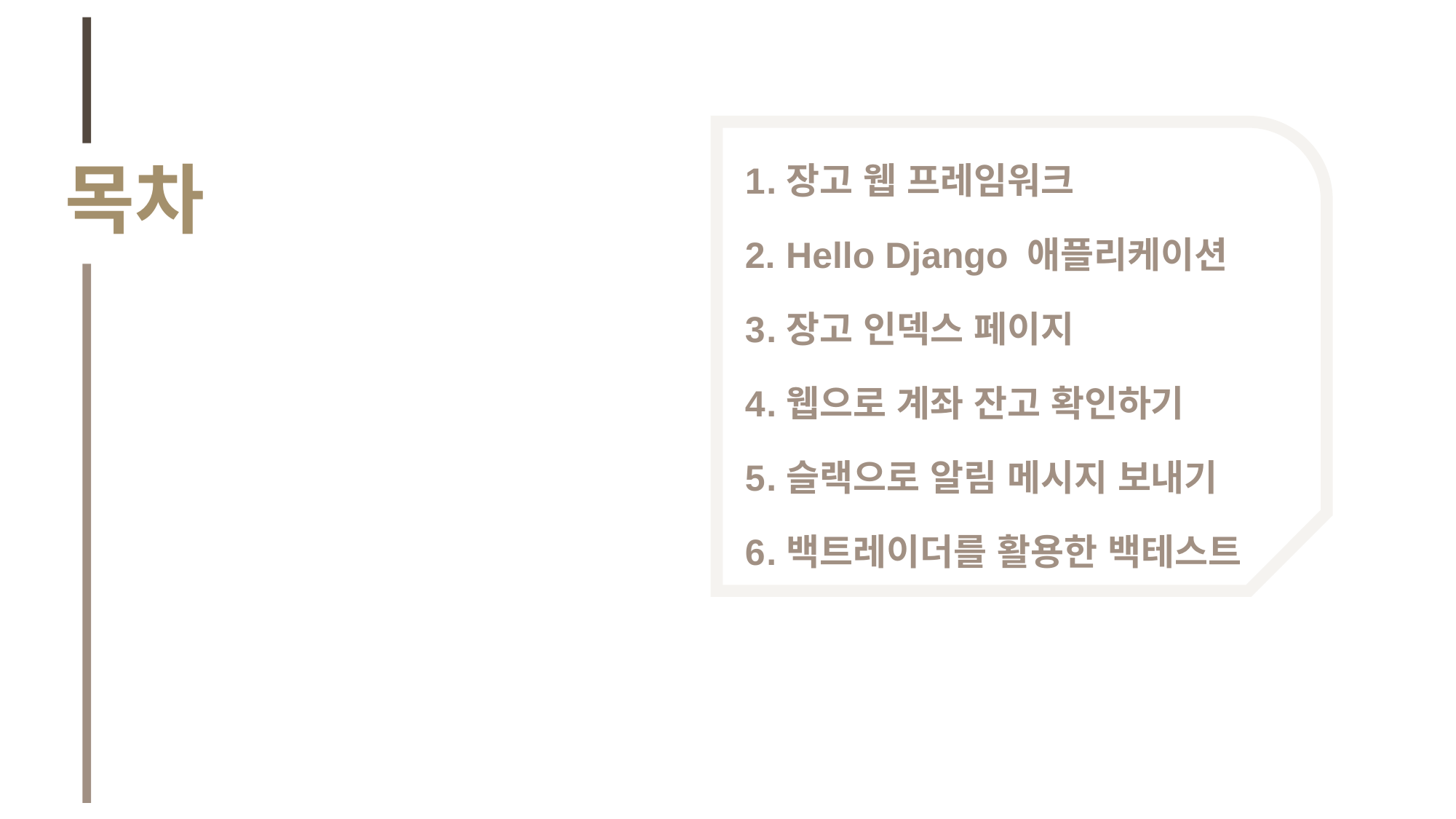

장고 웹 프레임워크
Hello Django 애플리케이션
장고 인덱스 페이지
웹으로 계좌 잔고 확인하기
슬랙으로 알림 메시지 보내기
백트레이더를 활용한 백테스트
목차

we are the profesional